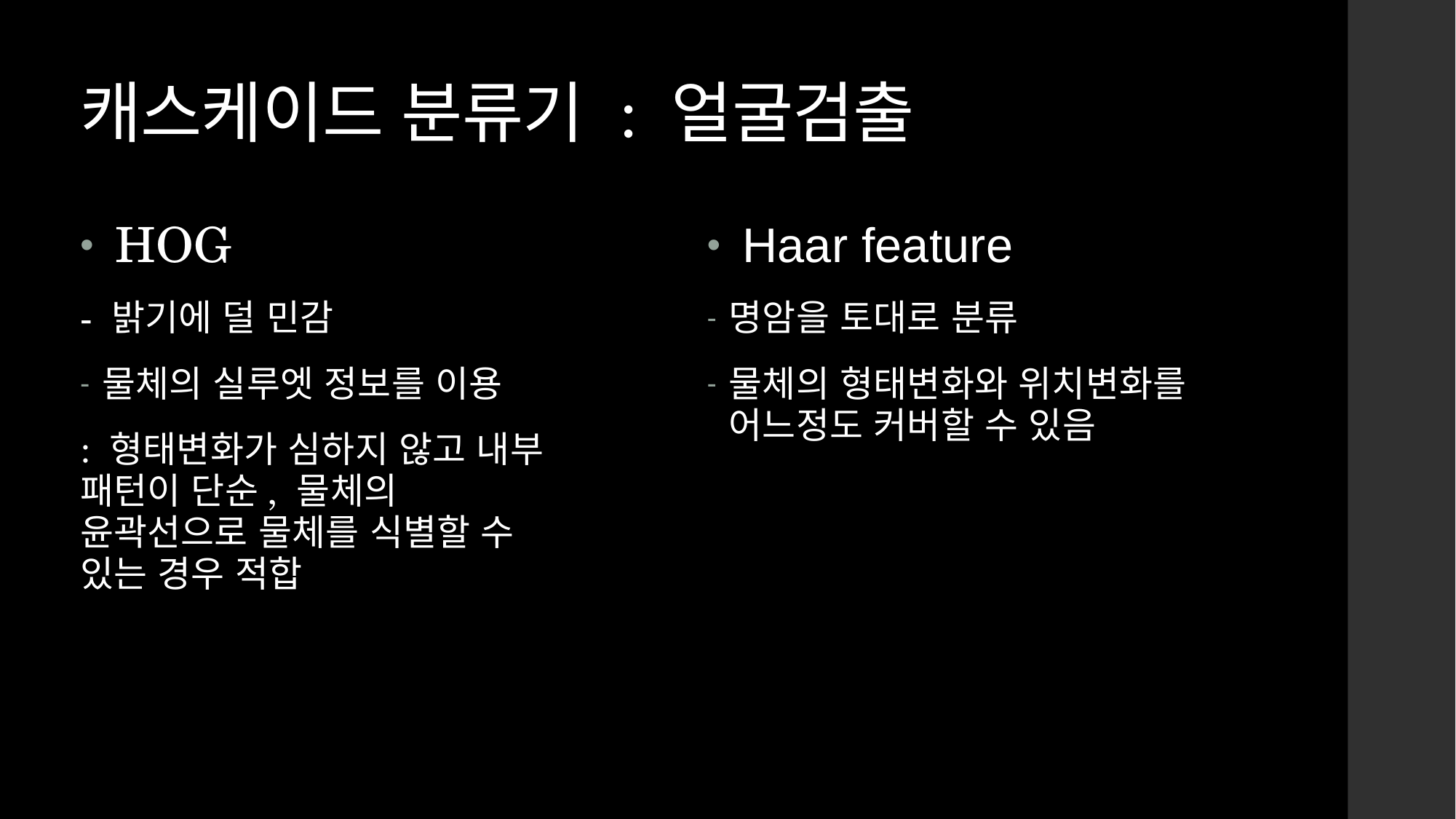

캐스케이드 분류기 : 얼굴검출
 HOG
- 밝기에 덜 민감
물체의 실루엣 정보를 이용
: 형태변화가 심하지 않고 내부 패턴이 단순, 물체의 윤곽선으로 물체를 식별할 수 있는 경우 적합
 Haar feature
명암을 토대로 분류
물체의 형태변화와 위치변화를 어느정도 커버할 수 있음